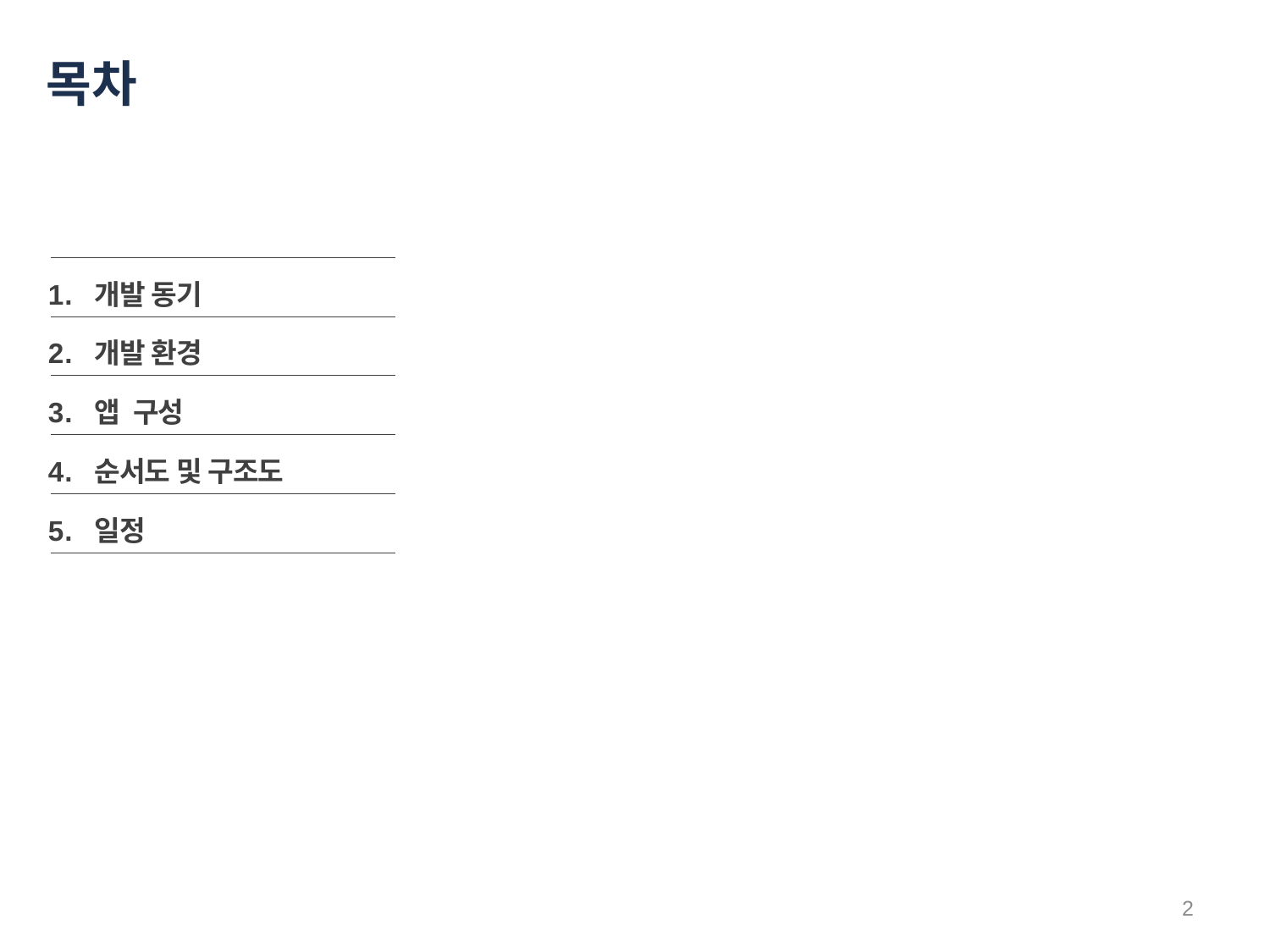

# 목차
개발 동기
개발 환경
앱  구성
순서도 및 구조도
일정
2